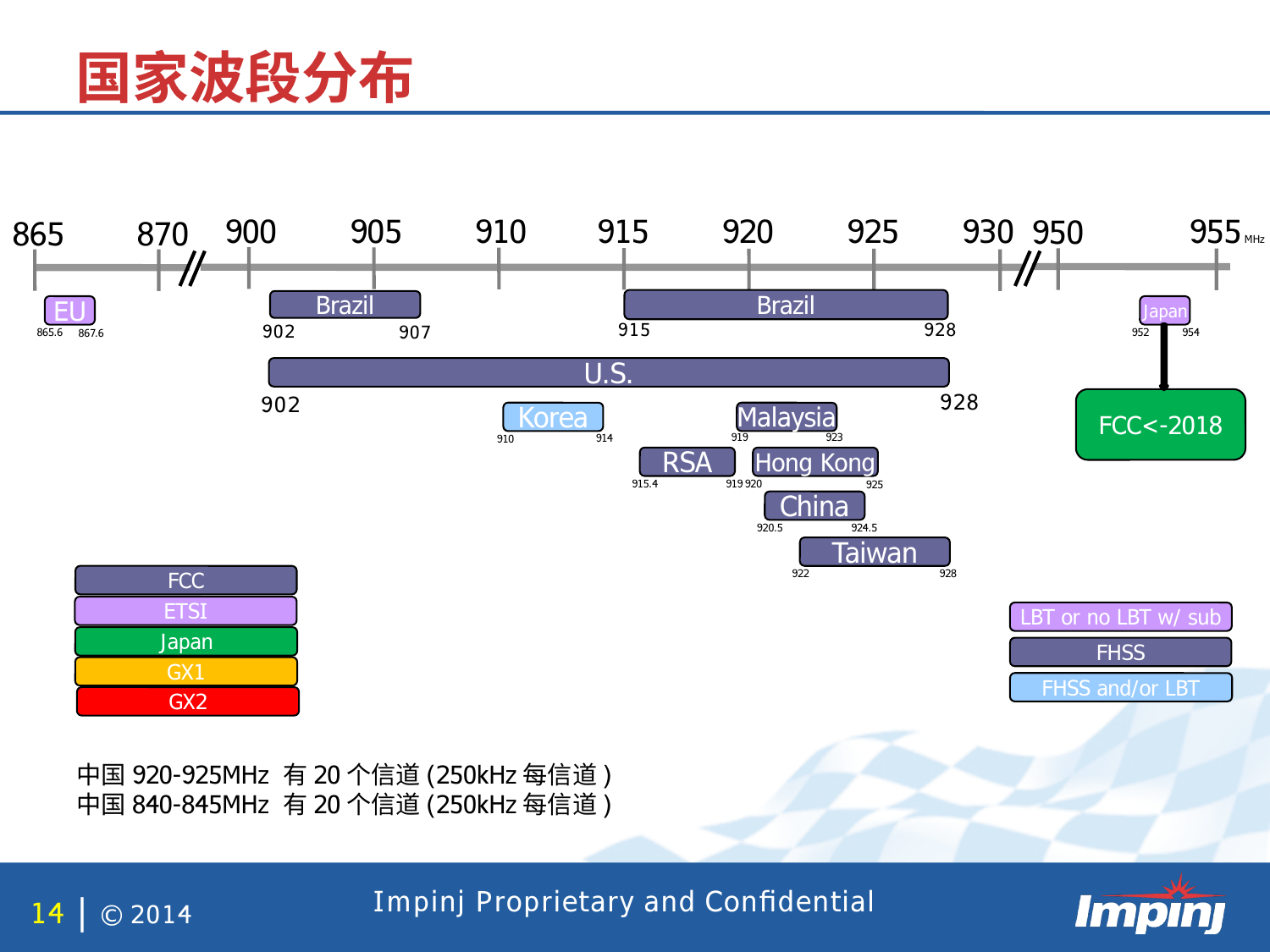

国家波段分布
900
905
920
925
930
955 MHz
910
915
950
865
870

Brazil
Brazil
EU
865.6
867.6
Japan
954
952
915
928
902
907

U.S.
928
902
FCC<-2018
Korea
914
910
Malaysia
919
923
RSA
915.4
919
Hong Kong
920
925
China
920.5
924.5
Taiwan
928
922
FCC
ETSI
LBT or no LBT w/ sub
FHSS
FHSS and/or LBT
Japan
GX1
GX2
中国920-925MHz 有20个信道(250kHz每信道)
中国840-845MHz 有20个信道(250kHz每信道)